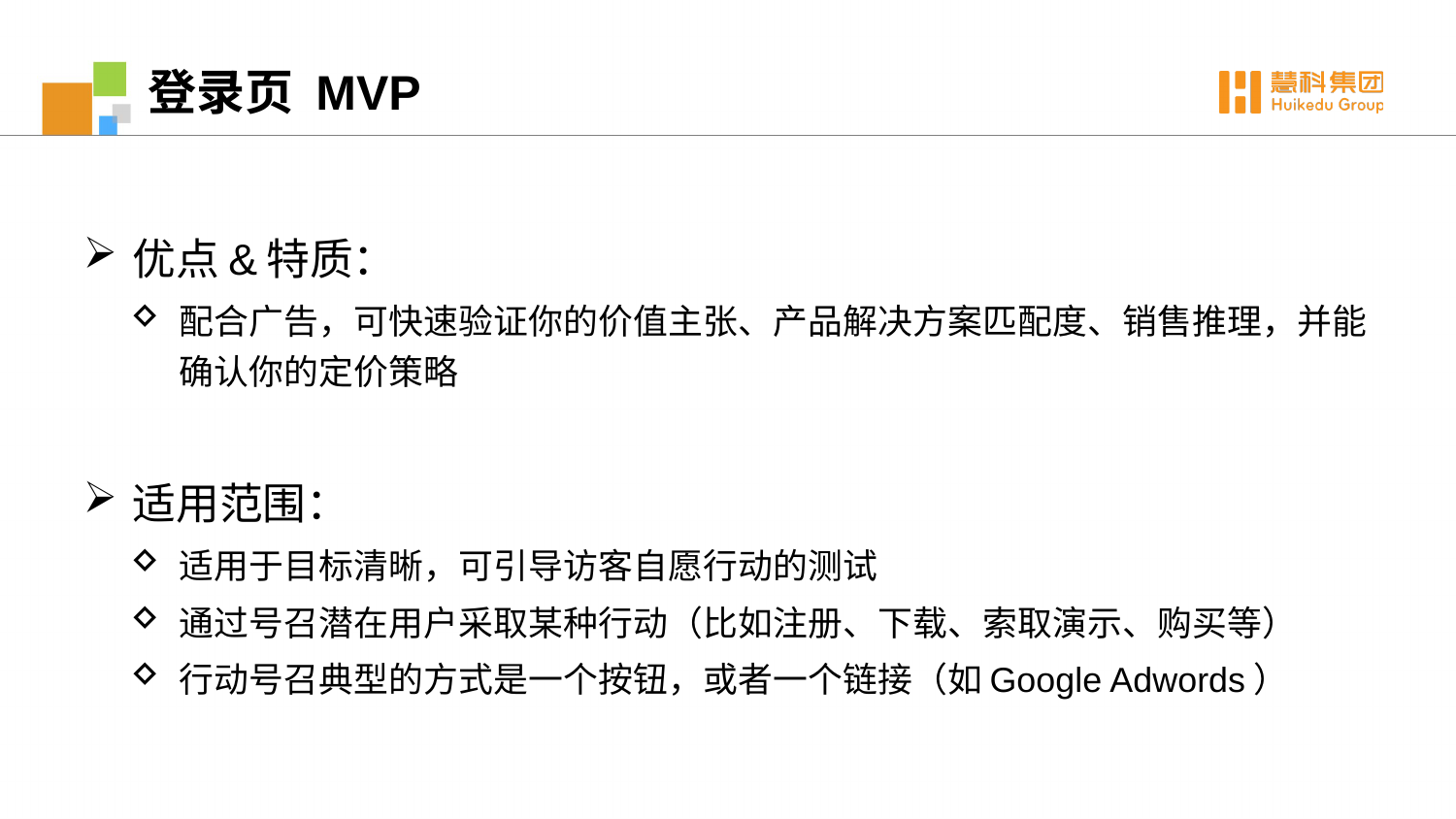

登录页 MVP
# 优点&特质：
配合广告，可快速验证你的价值主张、产品解决方案匹配度、销售推理，并能确认你的定价策略

适用范围：
适用于目标清晰，可引导访客自愿行动的测试
通过号召潜在用户采取某种行动（比如注册、下载、索取演示、购买等）
行动号召典型的方式是一个按钮，或者一个链接（如Google Adwords）